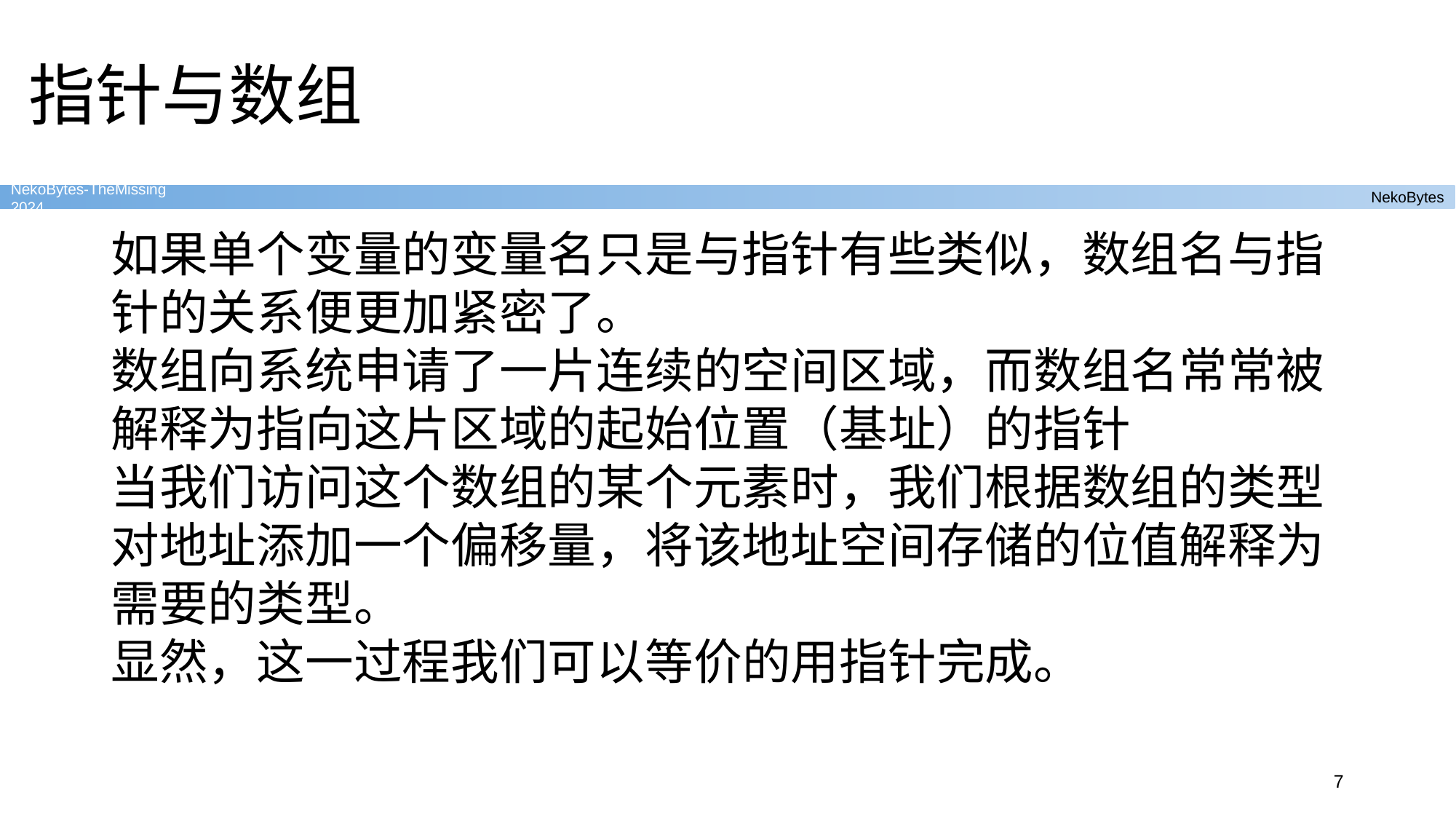

# 指针与数组
如果单个变量的变量名只是与指针有些类似，数组名与指针的关系便更加紧密了。
数组向系统申请了一片连续的空间区域，而数组名常常被解释为指向这片区域的起始位置（基址）的指针
当我们访问这个数组的某个元素时，我们根据数组的类型对地址添加一个偏移量，将该地址空间存储的位值解释为需要的类型。
显然，这一过程我们可以等价的用指针完成。
7